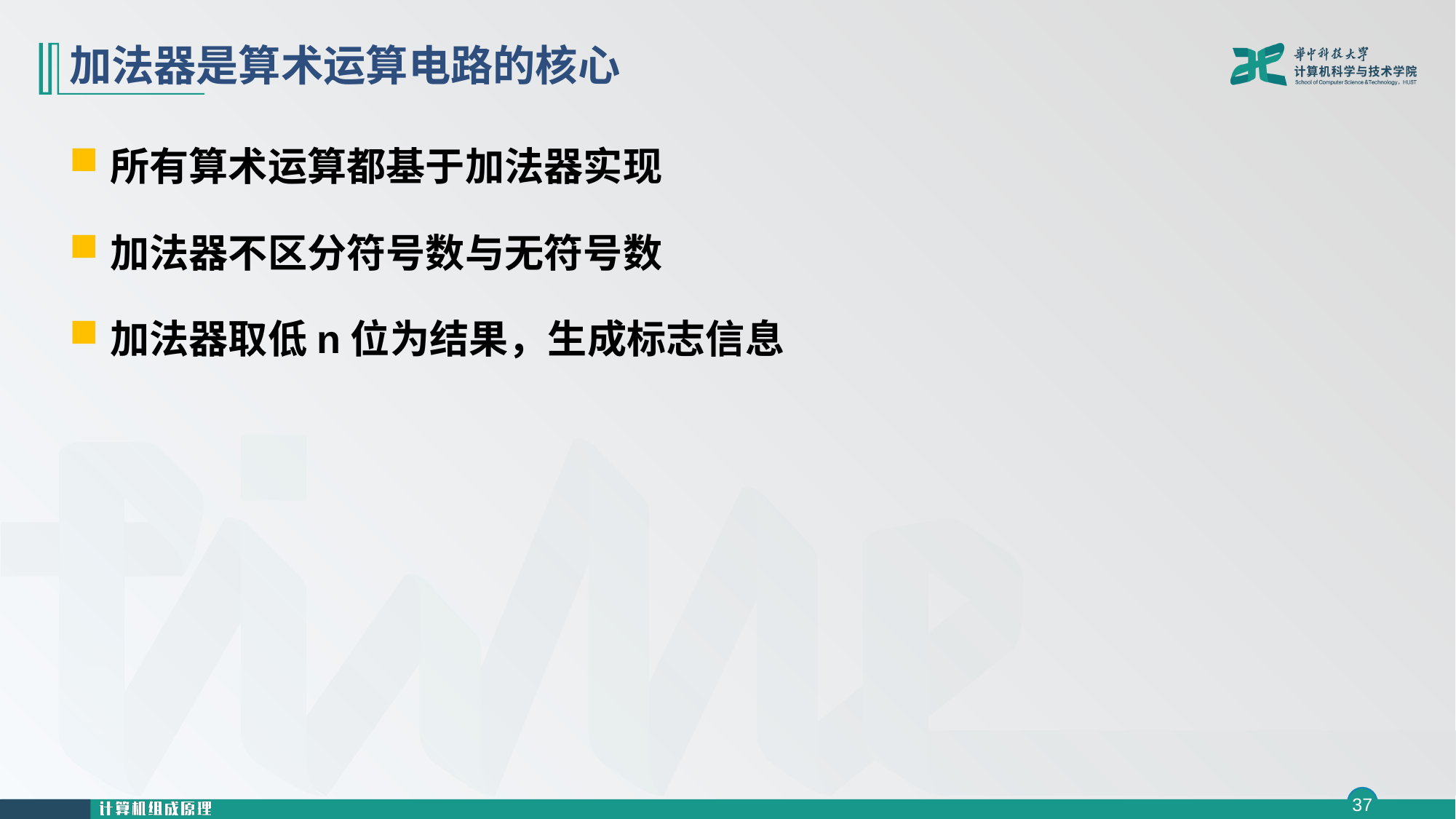

# 加法器是算术运算电路的核心
所有算术运算都基于加法器实现
加法器不区分符号数与无符号数
加法器取低n位为结果，生成标志信息